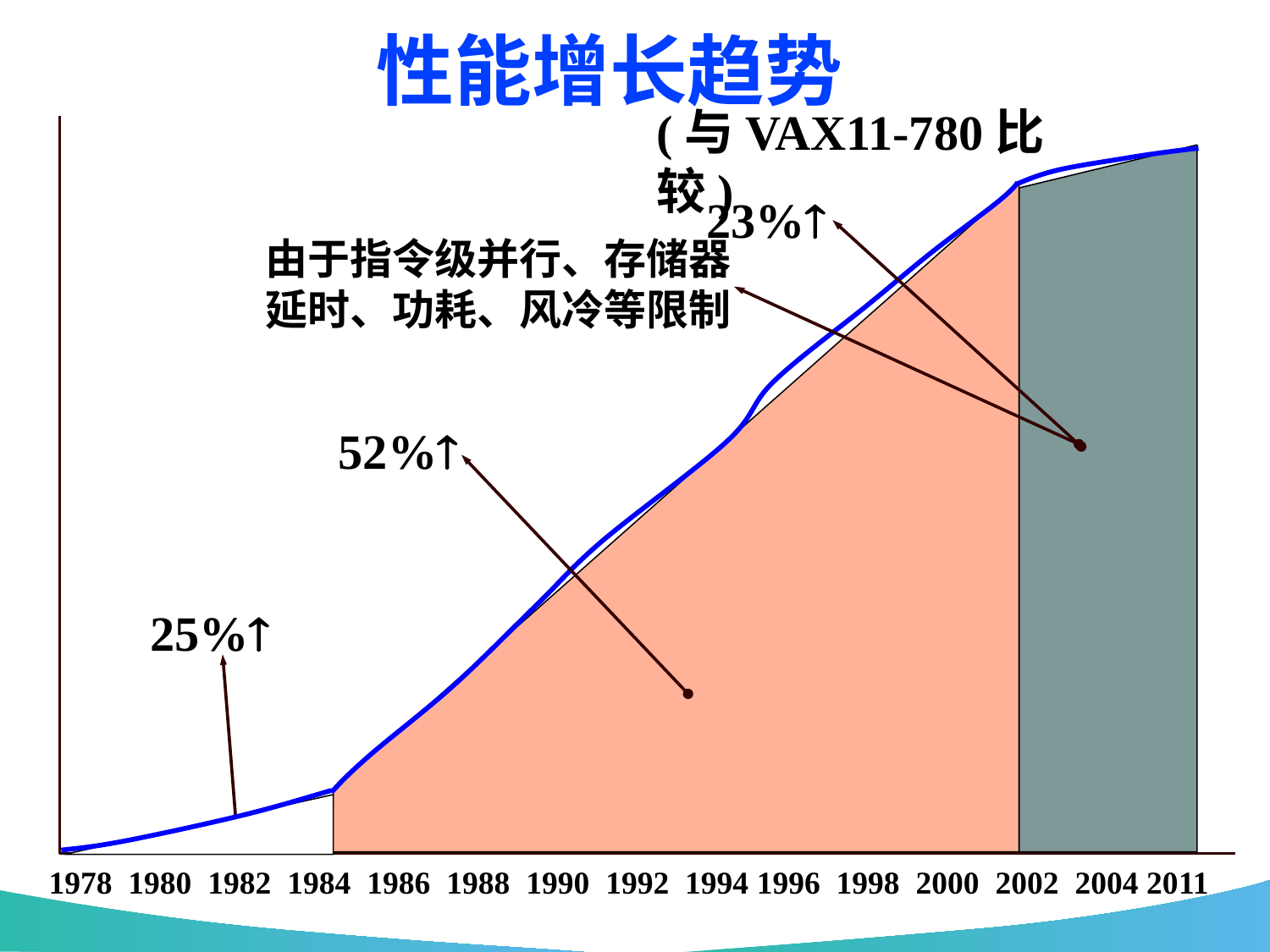

性能增长趋势
(与VAX11-780比较)

23%↑

由于指令级并行、存储器延时、功耗、风冷等限制

52%↑

25%↑

1978  1980  1982  1984  1986  1988  1990  1992  1994 1996  1998  2000  2002  2004 2011